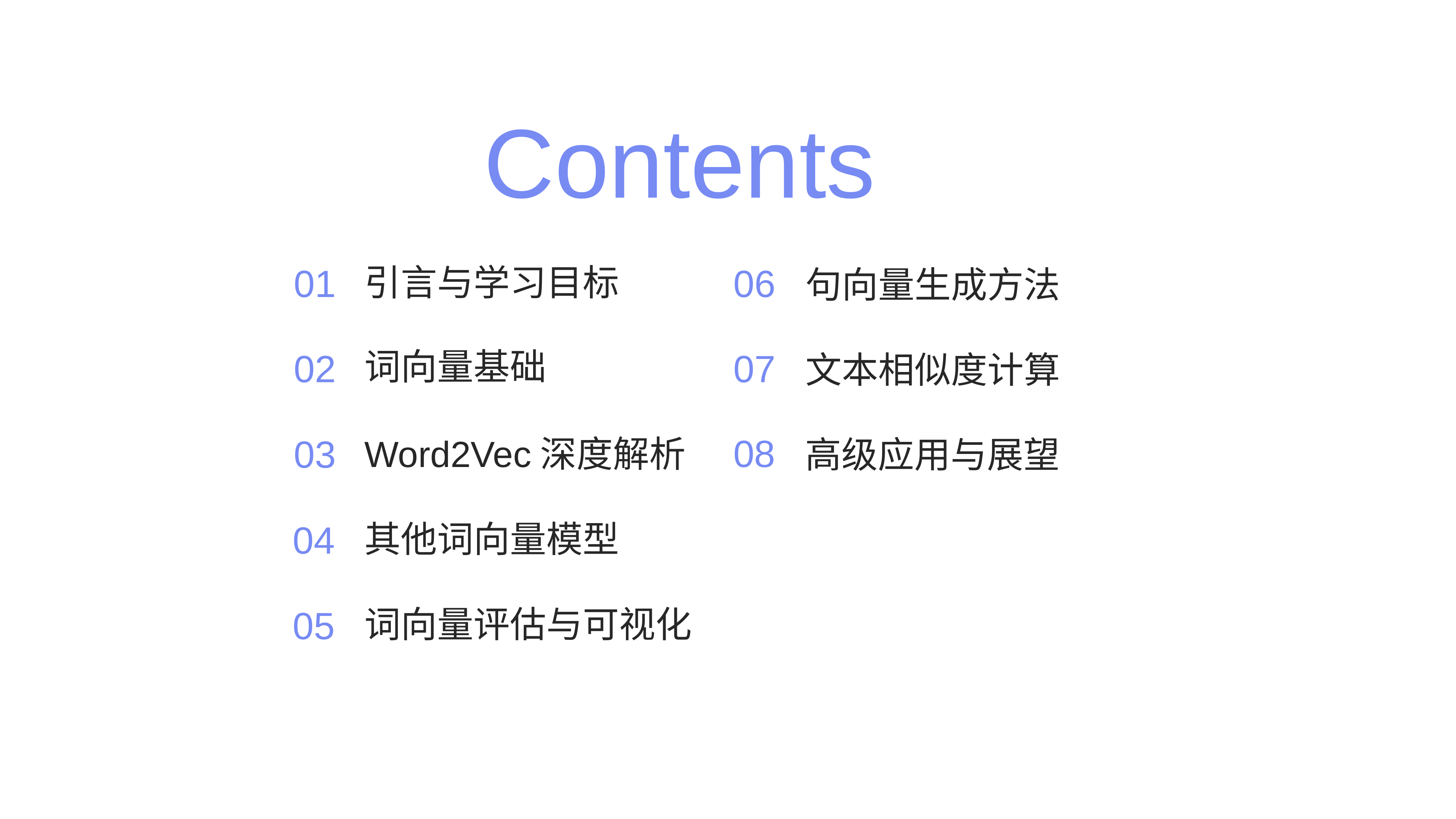

Contents
01
引言与学习目标
06
句向量生成方法
词向量基础
02
07
文本相似度计算
08
03
Word2Vec深度解析
高级应用与展望
04
其他词向量模型
词向量评估与可视化
05